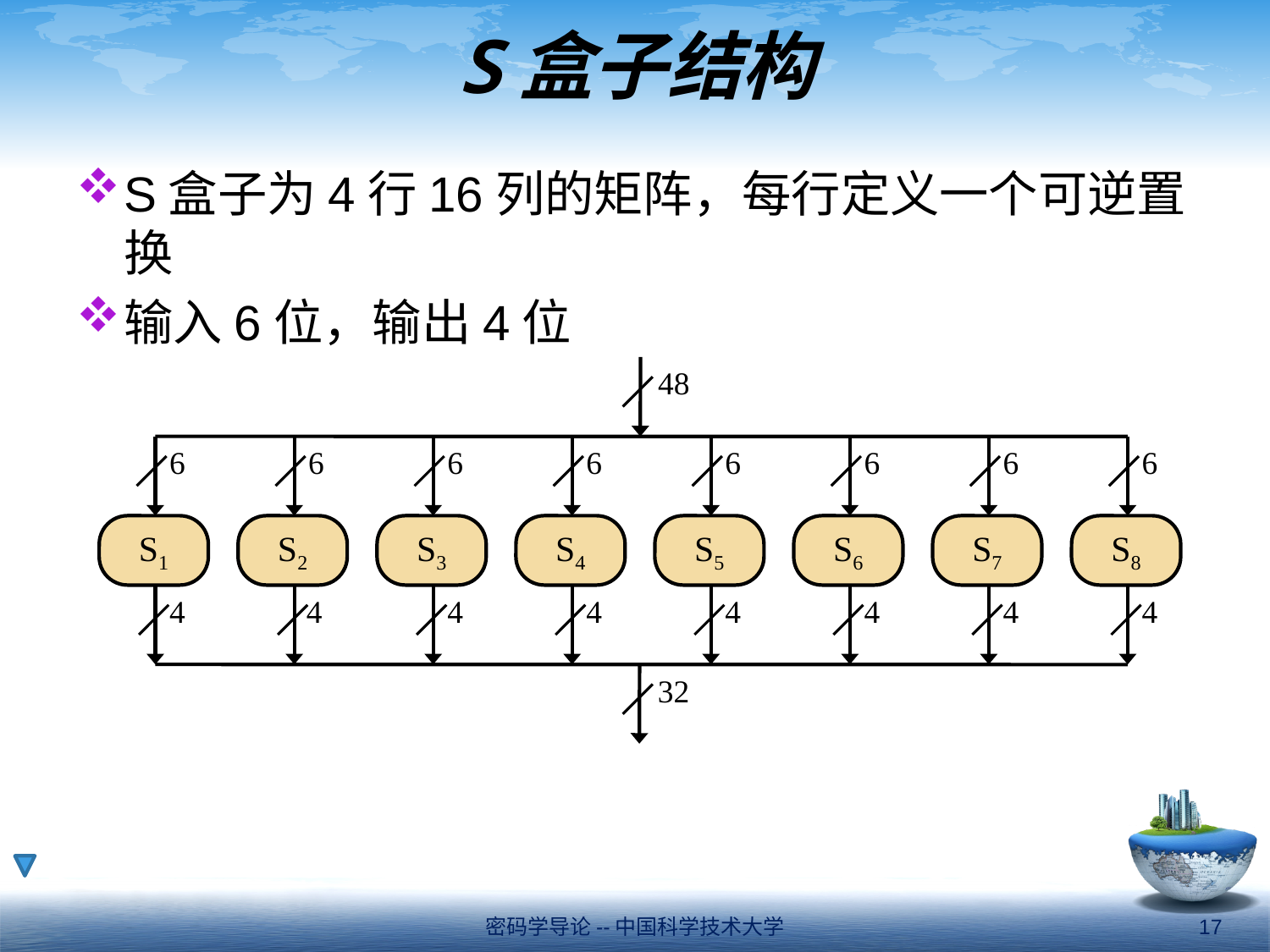

# S盒子结构
S盒子为4行16列的矩阵，每行定义一个可逆置换
输入6位，输出4位

48
6
6
6
6
6
6
6
6
S1
S2
S3
S4
S5
S6
S7
S8
4
4
4
4
4
4
4
4
32

密码学导论--中国科学技术大学
17